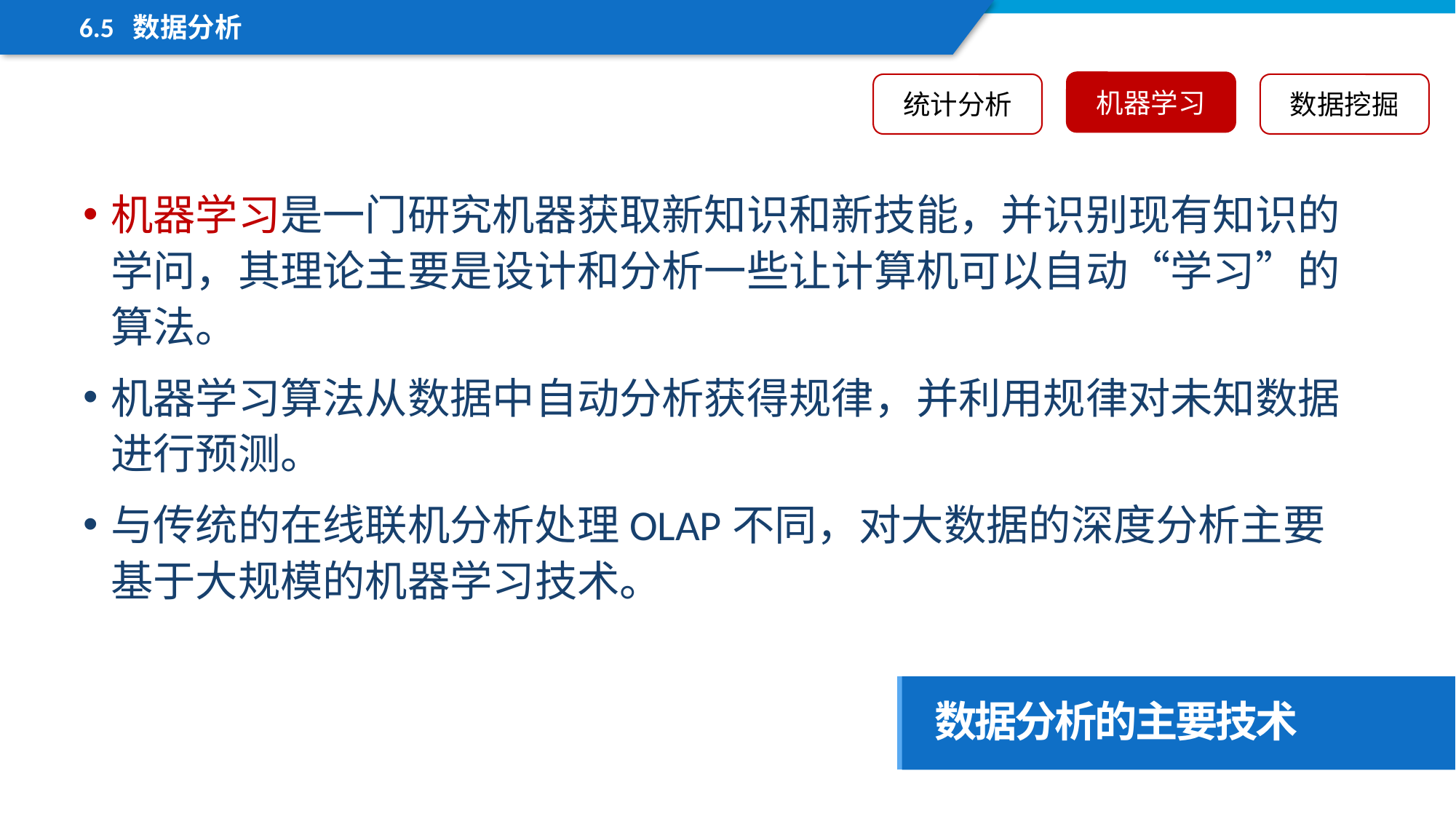

6.5  数据分析
机器学习
统计分析
数据挖掘
机器学习是一门研究机器获取新知识和新技能，并识别现有知识的学问，其理论主要是设计和分析一些让计算机可以自动“学习”的算法。
机器学习算法从数据中自动分析获得规律，并利用规律对未知数据进行预测。
与传统的在线联机分析处理OLAP不同，对大数据的深度分析主要基于大规模的机器学习技术。

数据分析的主要技术